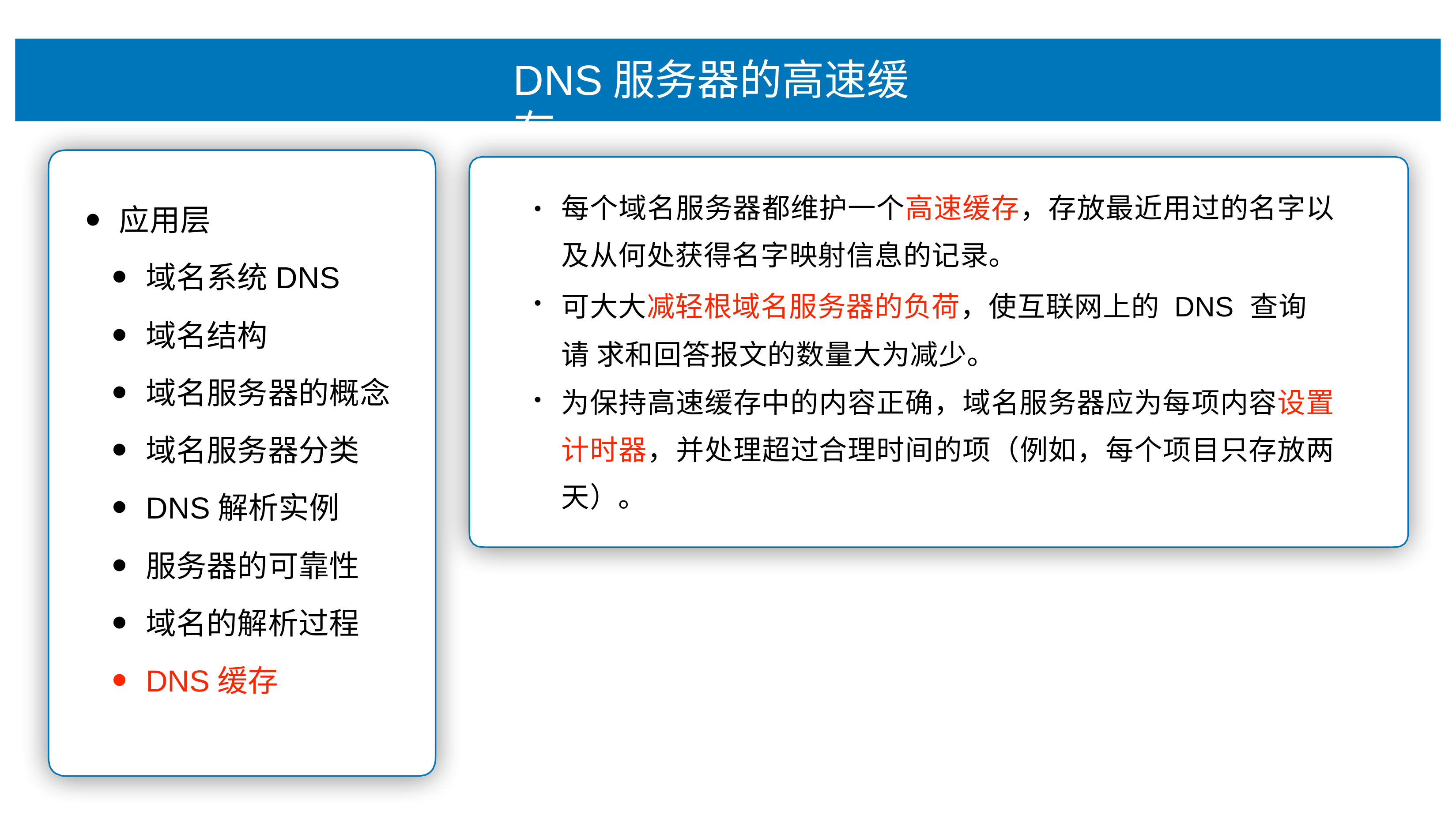

# DNS服务器的⾼速缓存

每个域名服务器都维护⼀个⾼速缓存，存放最近⽤过的名字以 及从何处获得名字映射信息的记录。
可⼤⼤减轻根域名服务器的负荷，使互联⽹上的 DNS 查询请 求和回答报⽂的数量⼤为减少。
为保持⾼速缓存中的内容正确，域名服务器应为每项内容设置 计时器，并处理超过合理时间的项（例如，每个项⽬只存放两 天）。
•
应⽤层
域名系统DNS
域名结构
域名服务器的概念
域名服务器分类
DNS解析实例
服务器的可靠性
域名的解析过程
DNS缓存
•
•